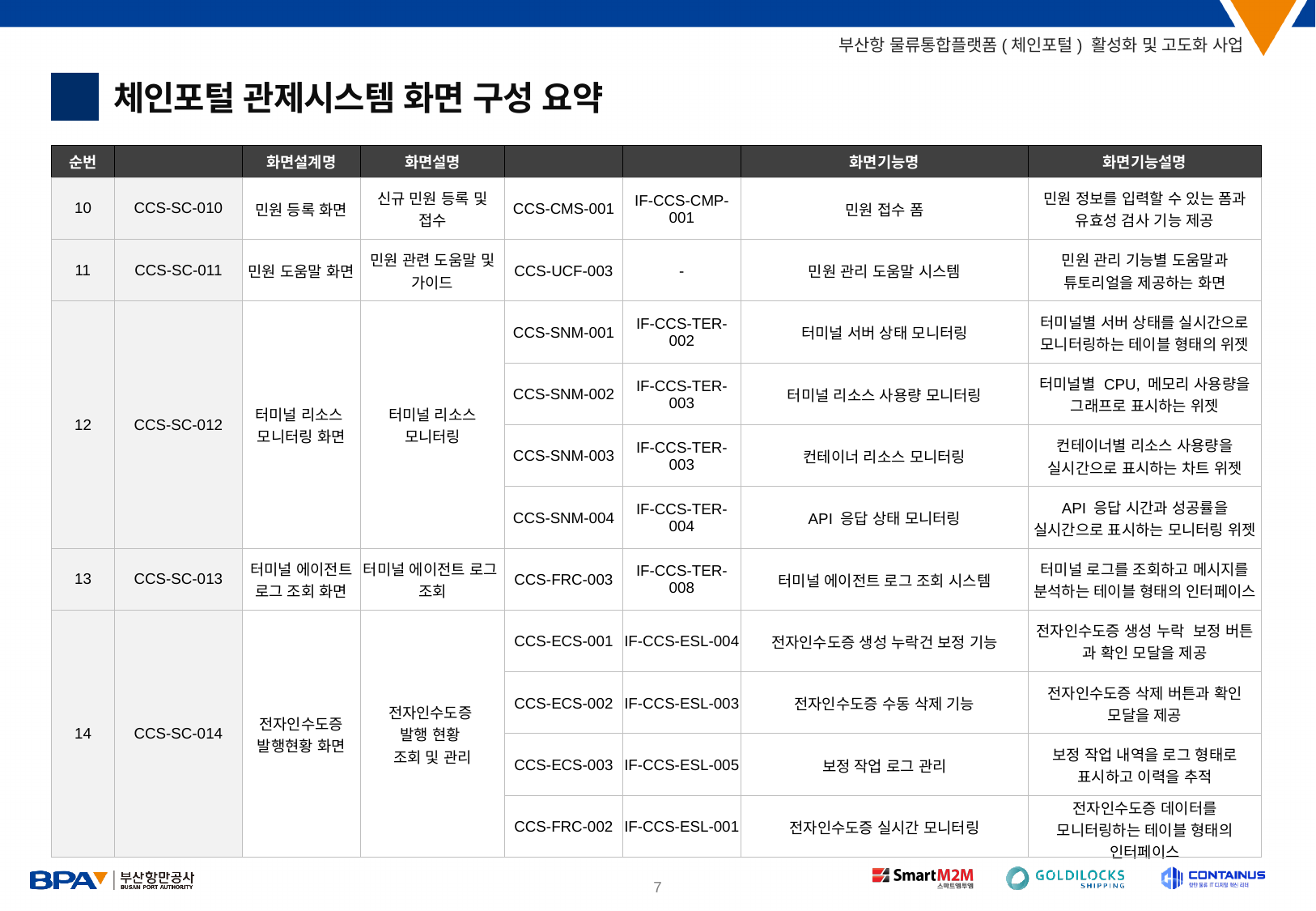

체인포털 관제시스템 화면 구성 요약
1
| 순번 | 화면설계 ID | 화면설계명 | 화면설명 | 화면기능 ID | 인터페이스 ID | 화면기능명 | 화면기능설명 |
| --- | --- | --- | --- | --- | --- | --- | --- |
| 10 | CCS-SC-010 | 민원 등록 화면 | 신규 민원 등록 및 접수 | CCS-CMS-001 | IF-CCS-CMP-001 | 민원 접수 폼 | 민원 정보를 입력할 수 있는 폼과 유효성 검사 기능 제공 |
| 11 | CCS-SC-011 | 민원 도움말 화면 | 민원 관련 도움말 및 가이드 | CCS-UCF-003 | - | 민원 관리 도움말 시스템 | 민원 관리 기능별 도움말과 튜토리얼을 제공하는 화면 |
| 12 | CCS-SC-012 | 터미널 리소스 모니터링 화면 | 터미널 리소스 모니터링 | CCS-SNM-001 | IF-CCS-TER-002 | 터미널 서버 상태 모니터링 | 터미널별 서버 상태를 실시간으로 모니터링하는 테이블 형태의 위젯 |
|  |  |  |  | CCS-SNM-002 | IF-CCS-TER-003 | 터미널 리소스 사용량 모니터링 | 터미널별 CPU, 메모리 사용량을 그래프로 표시하는 위젯 |
|  |  |  |  | CCS-SNM-003 | IF-CCS-TER-003 | 컨테이너 리소스 모니터링 | 컨테이너별 리소스 사용량을 실시간으로 표시하는 차트 위젯 |
|  |  |  |  | CCS-SNM-004 | IF-CCS-TER-004 | API 응답 상태 모니터링 | API 응답 시간과 성공률을 실시간으로 표시하는 모니터링 위젯 |
| 13 | CCS-SC-013 | 터미널 에이전트 로그 조회 화면 | 터미널 에이전트 로그 조회 | CCS-FRC-003 | IF-CCS-TER-008 | 터미널 에이전트 로그 조회 시스템 | 터미널 로그를 조회하고 메시지를 분석하는 테이블 형태의 인터페이스 |
| 14 | CCS-SC-014 | 전자인수도증 발행현황 화면 | 전자인수도증 발행 현황 조회 및 관리 | CCS-ECS-001 | IF-CCS-ESL-004 | 전자인수도증 생성 누락건 보정 기능 | 전자인수도증 생성 누락 보정 버튼 과 확인 모달을 제공 |
|  |  |  |  | CCS-ECS-002 | IF-CCS-ESL-003 | 전자인수도증 수동 삭제 기능 | 전자인수도증 삭제 버튼과 확인 모달을 제공 |
|  |  |  |  | CCS-ECS-003 | IF-CCS-ESL-005 | 보정 작업 로그 관리 | 보정 작업 내역을 로그 형태로 표시하고 이력을 추적 |
|  |  |  |  | CCS-FRC-002 | IF-CCS-ESL-001 | 전자인수도증 실시간 모니터링 | 전자인수도증 데이터를 모니터링하는 테이블 형태의 인터페이스 |